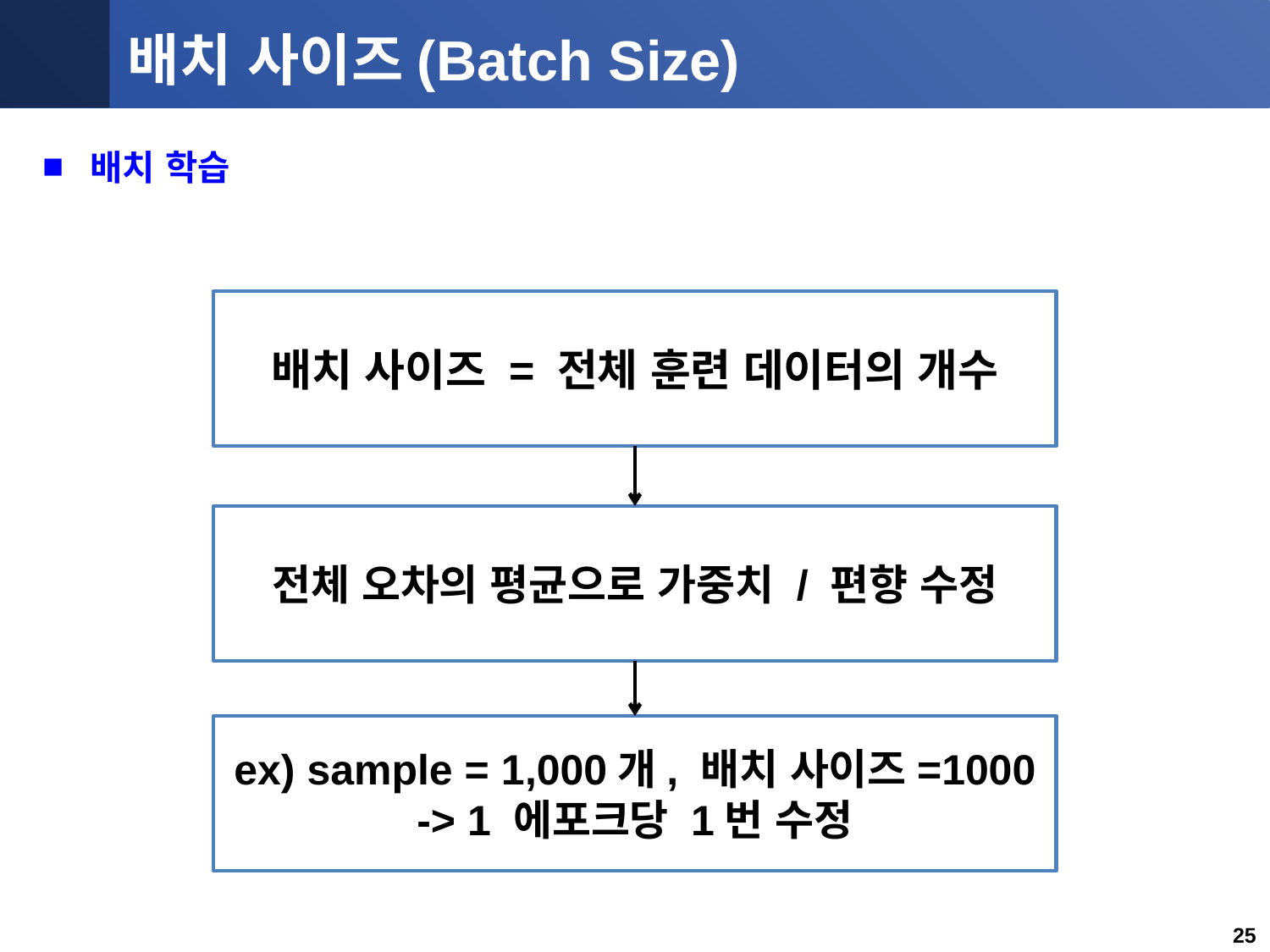

# 배치 사이즈(Batch Size)
배치 학습

배치 사이즈 = 전체 훈련 데이터의 개수
전체 오차의 평균으로 가중치 / 편향 수정
ex) sample = 1,000개, 배치 사이즈=1000
-> 1 에포크당 1번 수정
25